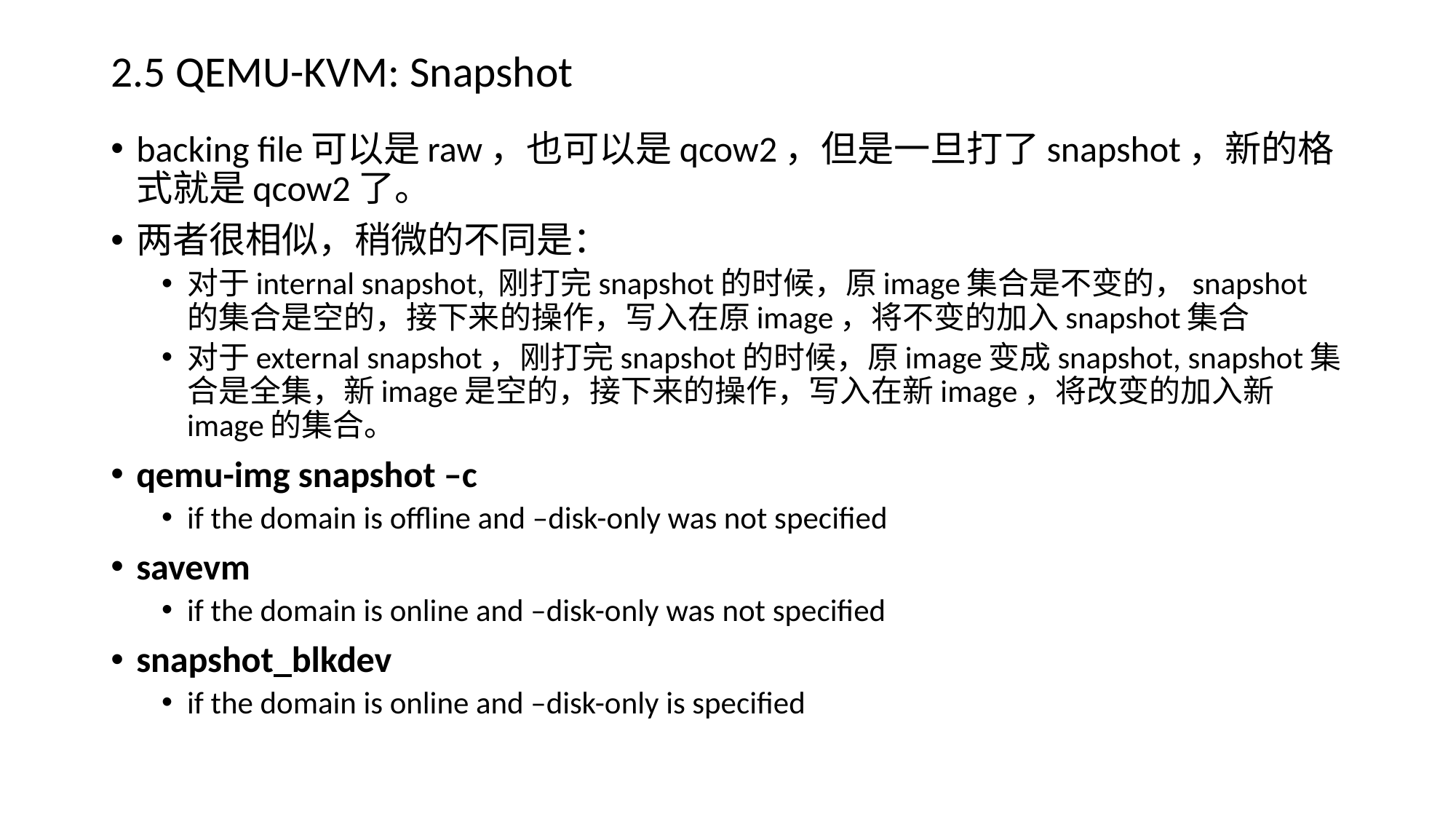

# 2.5 QEMU-KVM: Snapshot
backing file可以是raw，也可以是qcow2，但是一旦打了snapshot，新的格式就是qcow2了。
两者很相似，稍微的不同是：
对于internal snapshot, 刚打完snapshot的时候，原image集合是不变的，snapshot的集合是空的，接下来的操作，写入在原image，将不变的加入snapshot集合
对于external snapshot，刚打完snapshot的时候，原image变成snapshot, snapshot集合是全集，新image是空的，接下来的操作，写入在新image，将改变的加入新image的集合。
qemu-img snapshot –c
if the domain is offline and –disk-only was not specified
savevm
if the domain is online and –disk-only was not specified
snapshot_blkdev
if the domain is online and –disk-only is specified